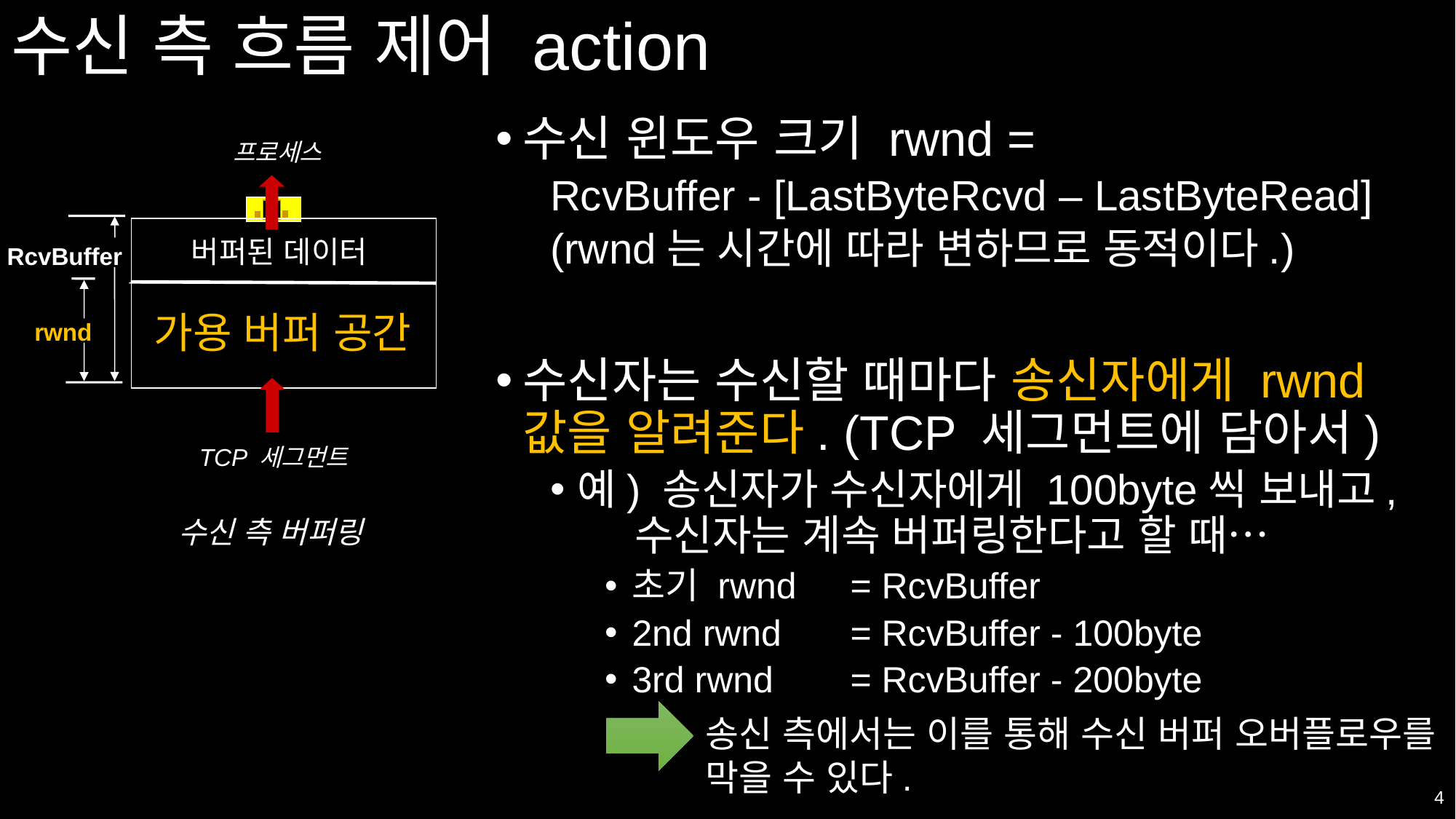

# 수신 측 흐름 제어 action
수신 윈도우 크기 rwnd =
RcvBuffer - [LastByteRcvd – LastByteRead]
(rwnd는 시간에 따라 변하므로 동적이다.)

수신자는 수신할 때마다 송신자에게 rwnd값을 알려준다. (TCP 세그먼트에 담아서)
예) 송신자가 수신자에게 100byte씩 보내고,        수신자는 계속 버퍼링한다고 할 때…
초기 rwnd 	= RcvBuffer
2nd rwnd 	= RcvBuffer - 100byte
3rd rwnd 	= RcvBuffer - 200byte
…
프로세스

버퍼된 데이터

가용 버퍼 공간

RcvBuffer

rwnd

TCP 세그먼트
수신 측 버퍼링

송신 측에서는 이를 통해 수신 버퍼 오버플로우를 막을 수 있다.
4